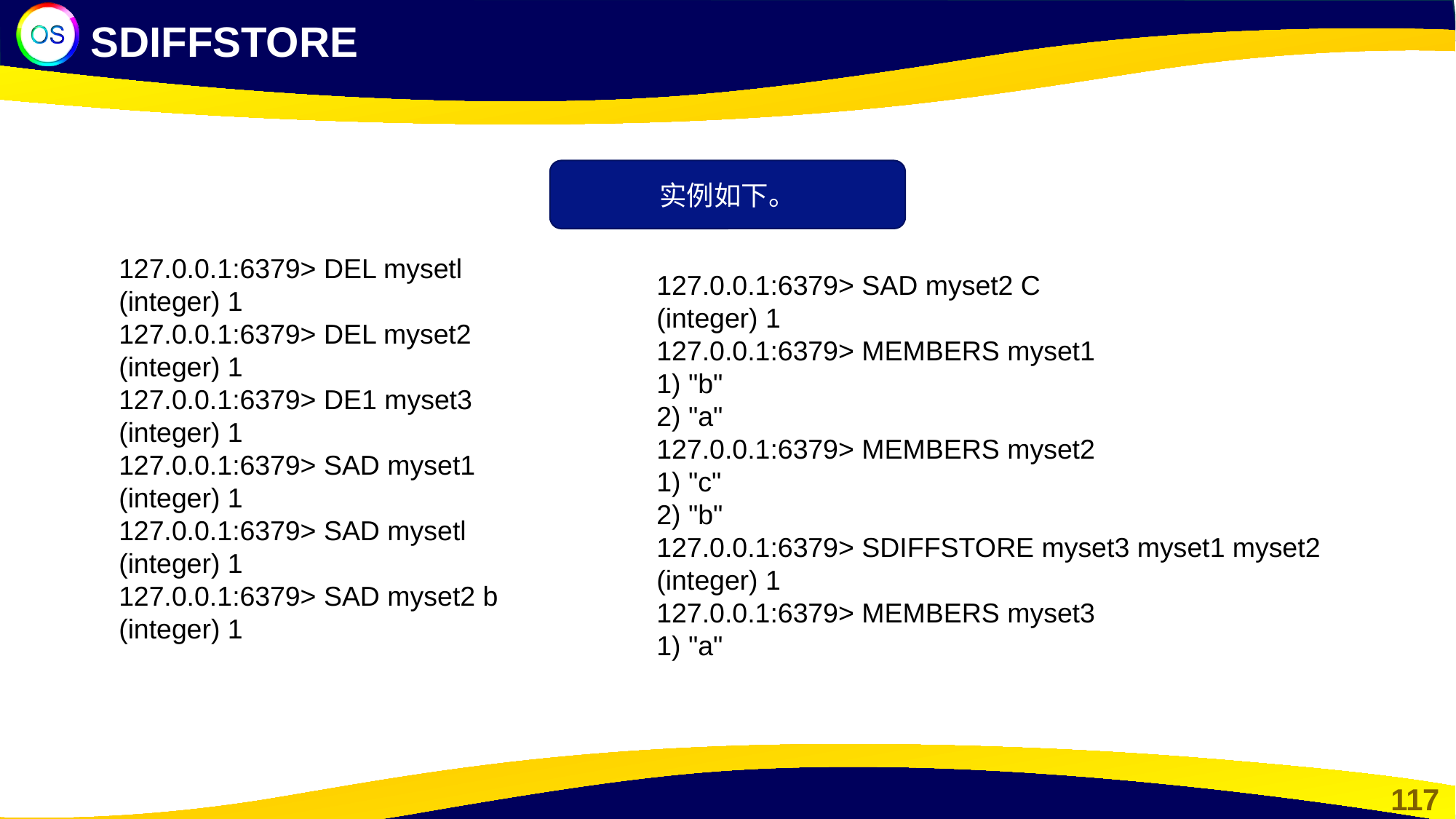

SDIFFSTORE
实例如下。
127.0.0.1:6379> DEL mysetl
(integer) 1
127.0.0.1:6379> DEL myset2
(integer) 1
127.0.0.1:6379> DE1 myset3
(integer) 1
127.0.0.1:6379> SAD myset1
(integer) 1
127.0.0.1:6379> SAD mysetl
(integer) 1
127.0.0.1:6379> SAD myset2 b
(integer) 1
127.0.0.1:6379> SAD myset2 C
(integer) 1
127.0.0.1:6379> MEMBERS myset1
1) "b"
2) "a"
127.0.0.1:6379> MEMBERS myset2
1) "c"
2) "b"
127.0.0.1:6379> SDIFFSTORE myset3 myset1 myset2
(integer) 1
127.0.0.1:6379> MEMBERS myset3
1) "a"